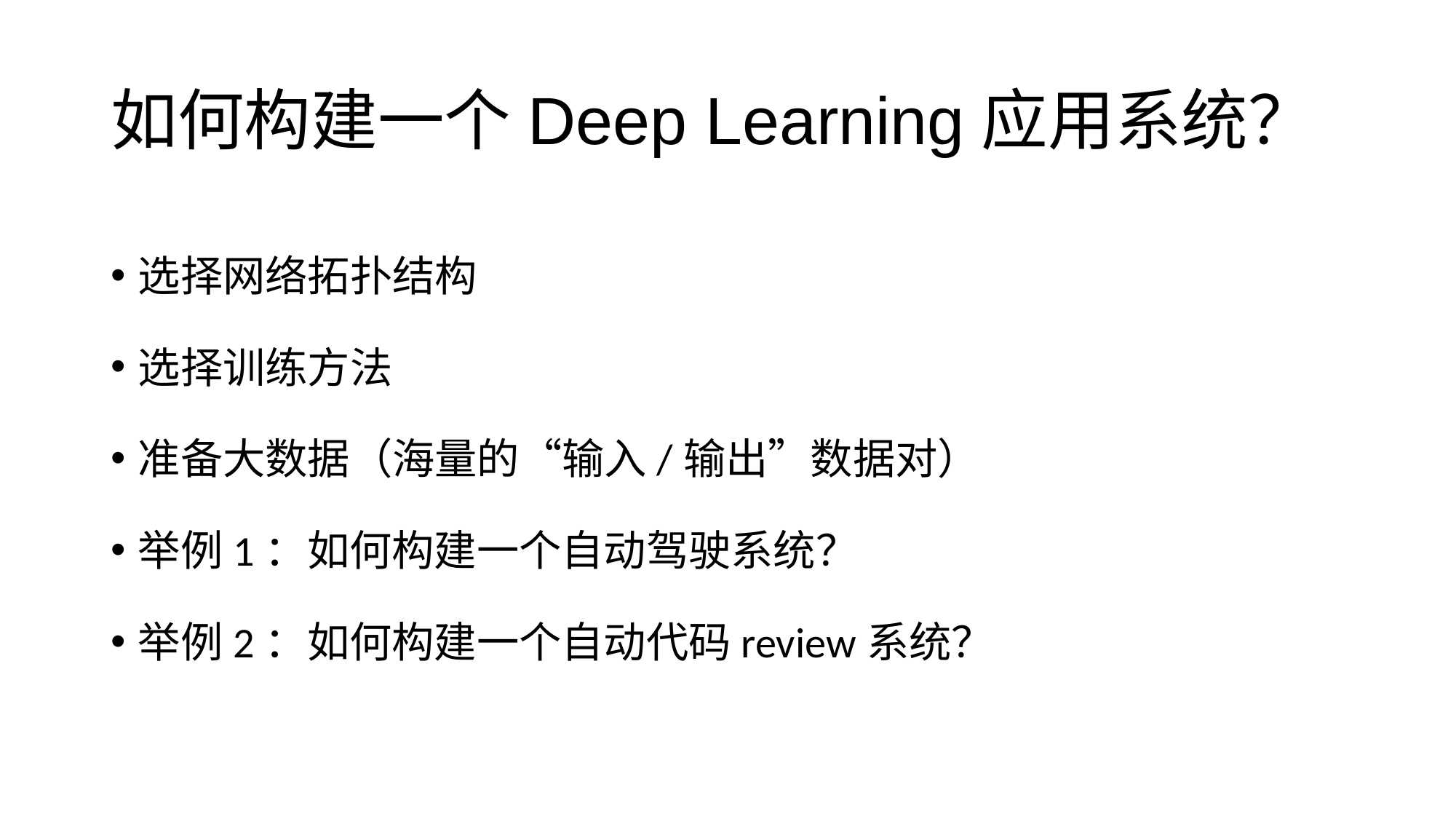

# 如何构建一个Deep Learning应用系统？
选择网络拓扑结构
选择训练方法
准备大数据（海量的“输入/输出”数据对）
举例1：如何构建一个自动驾驶系统？
举例2：如何构建一个自动代码review系统？